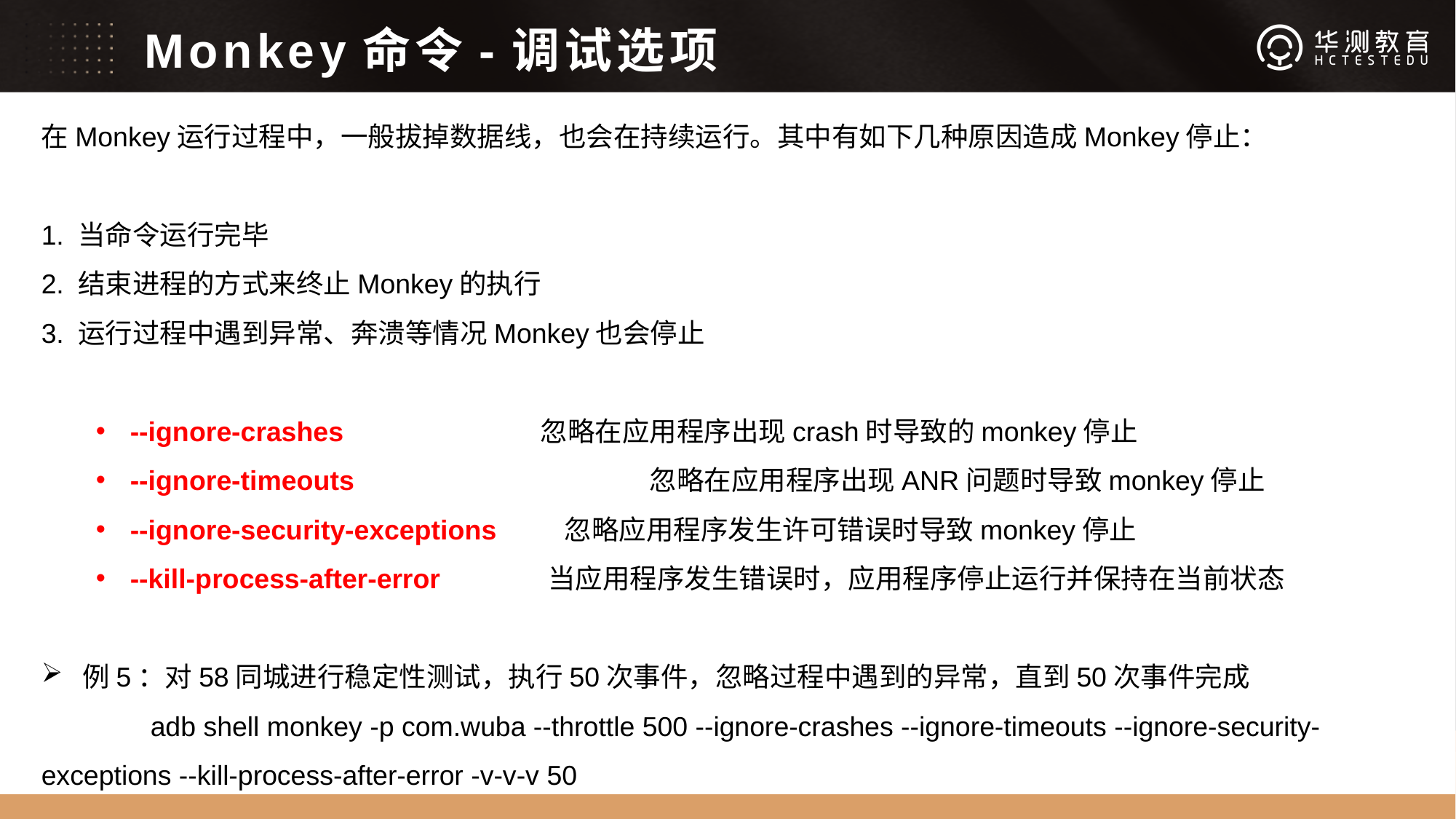

# Monkey命令-调试选项
在Monkey运行过程中，一般拔掉数据线，也会在持续运行。其中有如下几种原因造成Monkey停止：

1. 当命令运行完毕
2. 结束进程的方式来终止Monkey的执行
3. 运行过程中遇到异常、奔溃等情况Monkey也会停止

--ignore-crashes		          忽略在应用程序出现crash时导致的monkey停止
--ignore-timeouts		          忽略在应用程序出现ANR问题时导致monkey停止
--ignore-security-exceptions        忽略应用程序发生许可错误时导致monkey停止
--kill-process-after-error	           当应用程序发生错误时，应用程序停止运行并保持在当前状态

例5：对58同城进行稳定性测试，执行50次事件，忽略过程中遇到的异常，直到50次事件完成
	adb shell monkey -p com.wuba --throttle 500 --ignore-crashes --ignore-timeouts --ignore-security-exceptions --kill-process-after-error -v-v-v 50